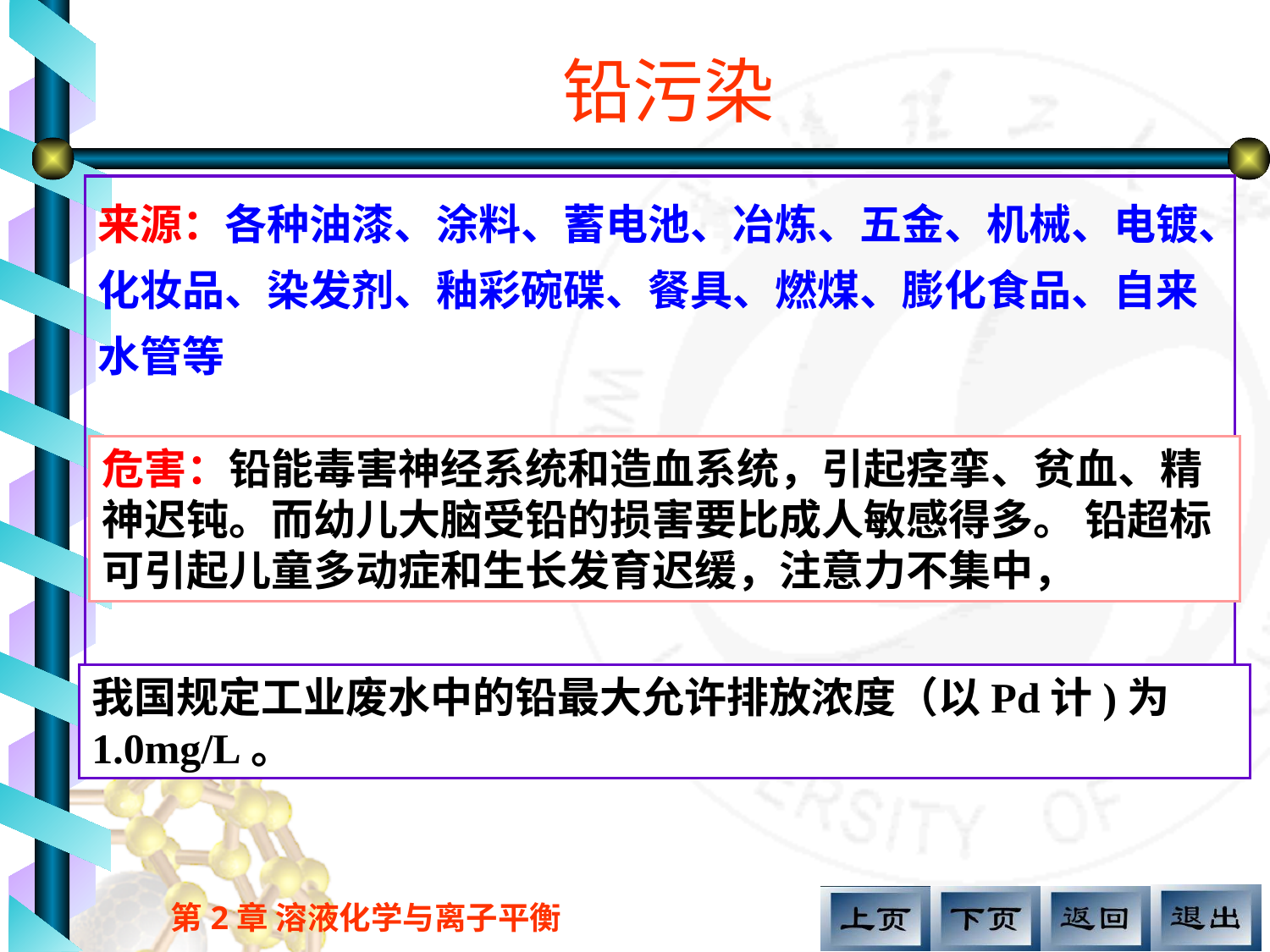

# 铅污染
来源：各种油漆、涂料、蓄电池、冶炼、五金、机械、电镀、化妆品、染发剂、釉彩碗碟、餐具、燃煤、膨化食品、自来水管等
危害：铅能毒害神经系统和造血系统，引起痉挛、贫血、精神迟钝。而幼儿大脑受铅的损害要比成人敏感得多。 铅超标可引起儿童多动症和生长发育迟缓，注意力不集中，
我国规定工业废水中的铅最大允许排放浓度（以Pd计)为 1.0mg/L。